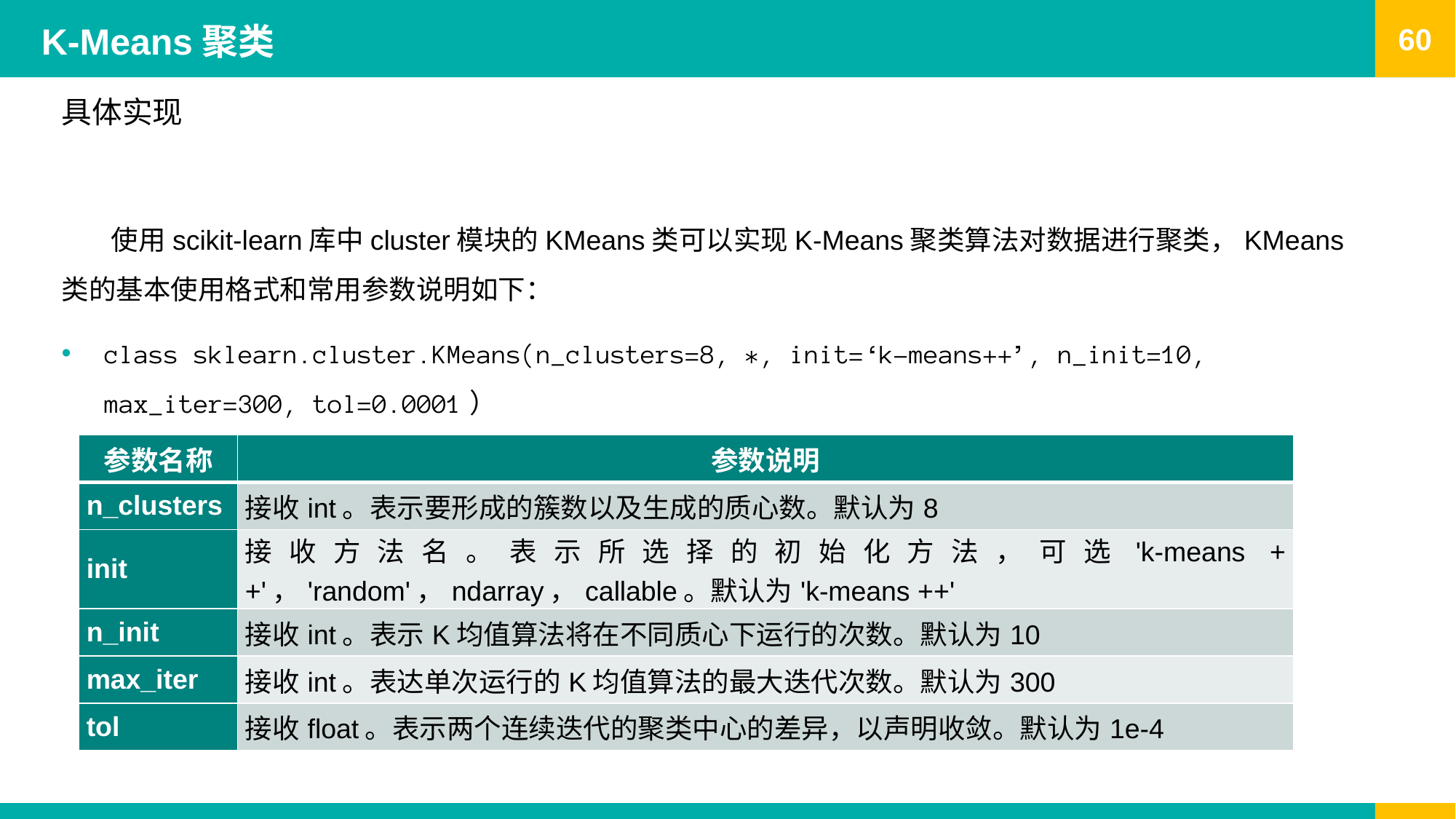

# K-Means聚类
具体实现
       使用scikit-learn库中cluster模块的KMeans类可以实现K-Means聚类算法对数据进行聚类，KMeans类的基本使用格式和常用参数说明如下：
class sklearn.cluster.KMeans(n_clusters=8, *, init=‘k-means++’, n_init=10, max_iter=300, tol=0.0001）
| 参数名称 | 参数说明 |
| --- | --- |
| n\_clusters | 接收int。表示要形成的簇数以及生成的质心数。默认为8 |
| init | 接收方法名。表示所选择的初始化方法，可选'k-means ++'，'random'，ndarray，callable。默认为'k-means ++' |
| n\_init | 接收int。表示K均值算法将在不同质心下运行的次数。默认为10 |
| max\_iter | 接收int。表达单次运行的K均值算法的最大迭代次数。默认为300 |
| tol | 接收float。表示两个连续迭代的聚类中心的差异，以声明收敛。默认为1e-4 |